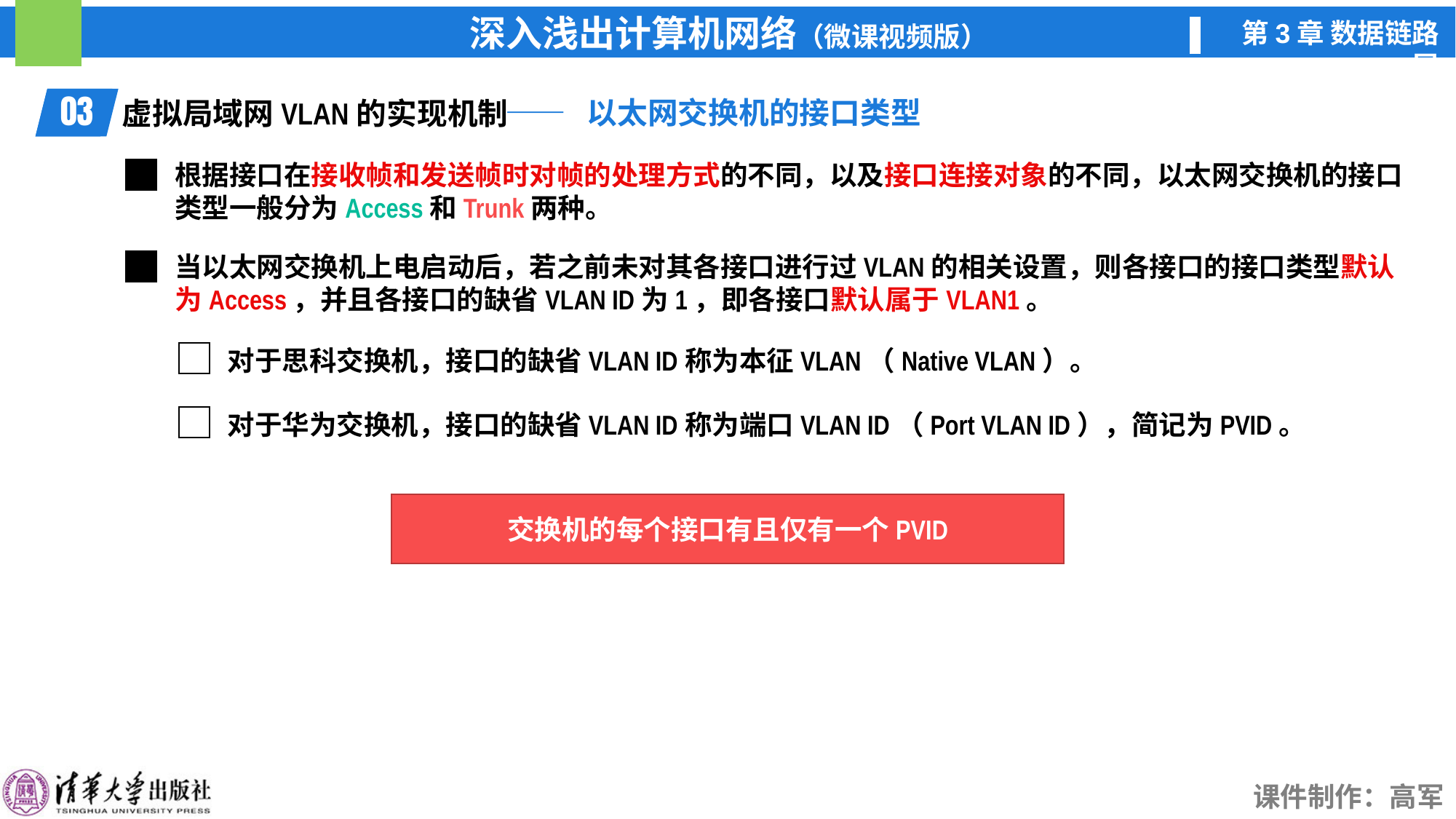

——  以太网交换机的接口类型
03
01
虚拟局域网VLAN的实现机制
根据接口在接收帧和发送帧时对帧的处理方式的不同，以及接口连接对象的不同，以太网交换机的接口类型一般分为Access和Trunk两种。

当以太网交换机上电启动后，若之前未对其各接口进行过VLAN的相关设置，则各接口的接口类型默认为Access，并且各接口的缺省VLAN ID为1，即各接口默认属于VLAN1。

对于思科交换机，接口的缺省VLAN ID称为本征VLAN（Native VLAN）。

对于华为交换机，接口的缺省VLAN ID称为端口VLAN ID（Port VLAN ID），简记为PVID。

交换机的每个接口有且仅有一个PVID